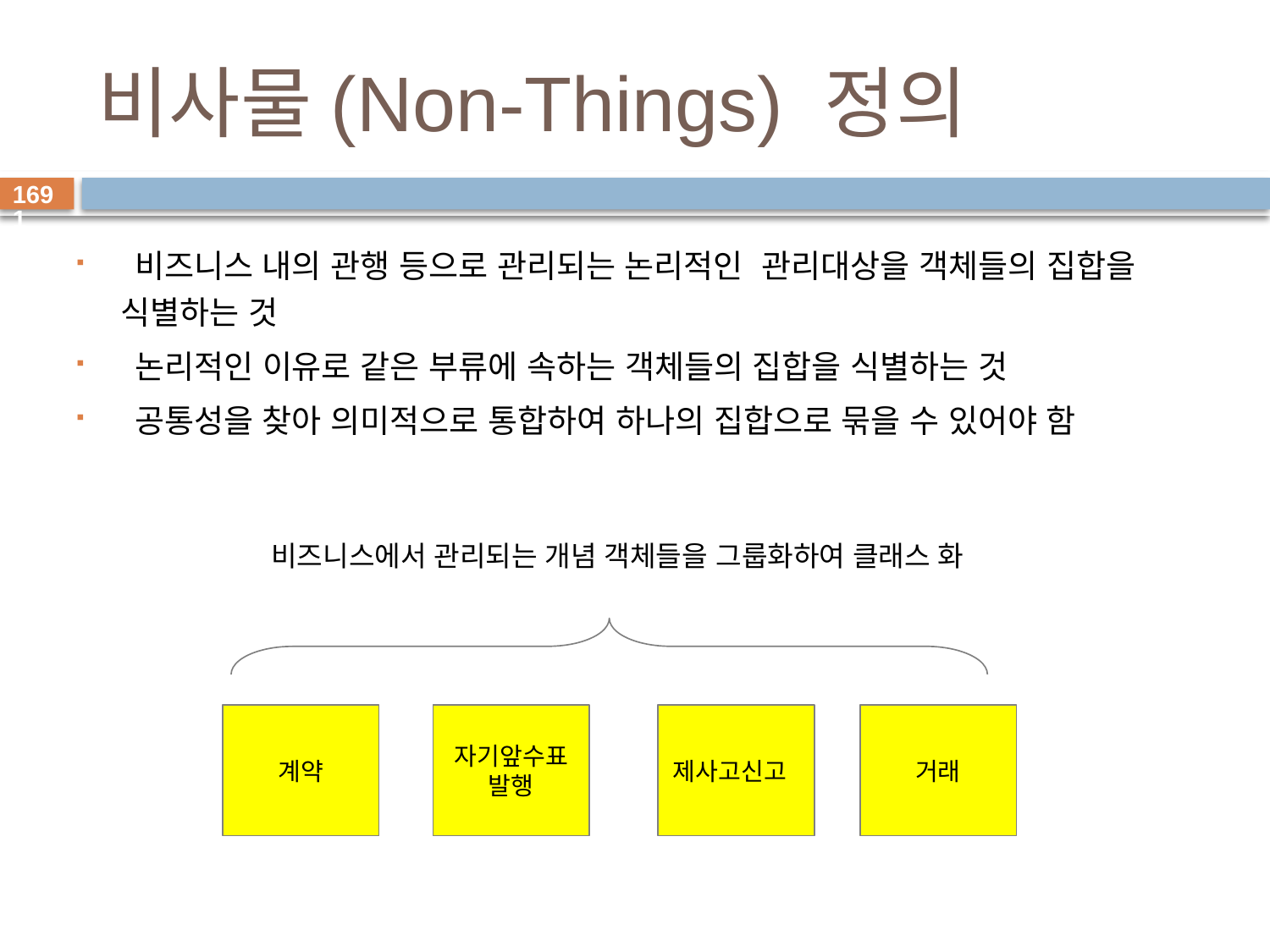

# 비사물(Non-Things) 정의
1691
 비즈니스 내의 관행 등으로 관리되는 논리적인  관리대상을 객체들의 집합을 식별하는 것
 논리적인 이유로 같은 부류에 속하는 객체들의 집합을 식별하는 것
 공통성을 찾아 의미적으로 통합하여 하나의 집합으로 묶을 수 있어야 함

비즈니스에서 관리되는 개념 객체들을 그룹화하여 클래스 화
계약
자기앞수표발행
제사고신고
거래